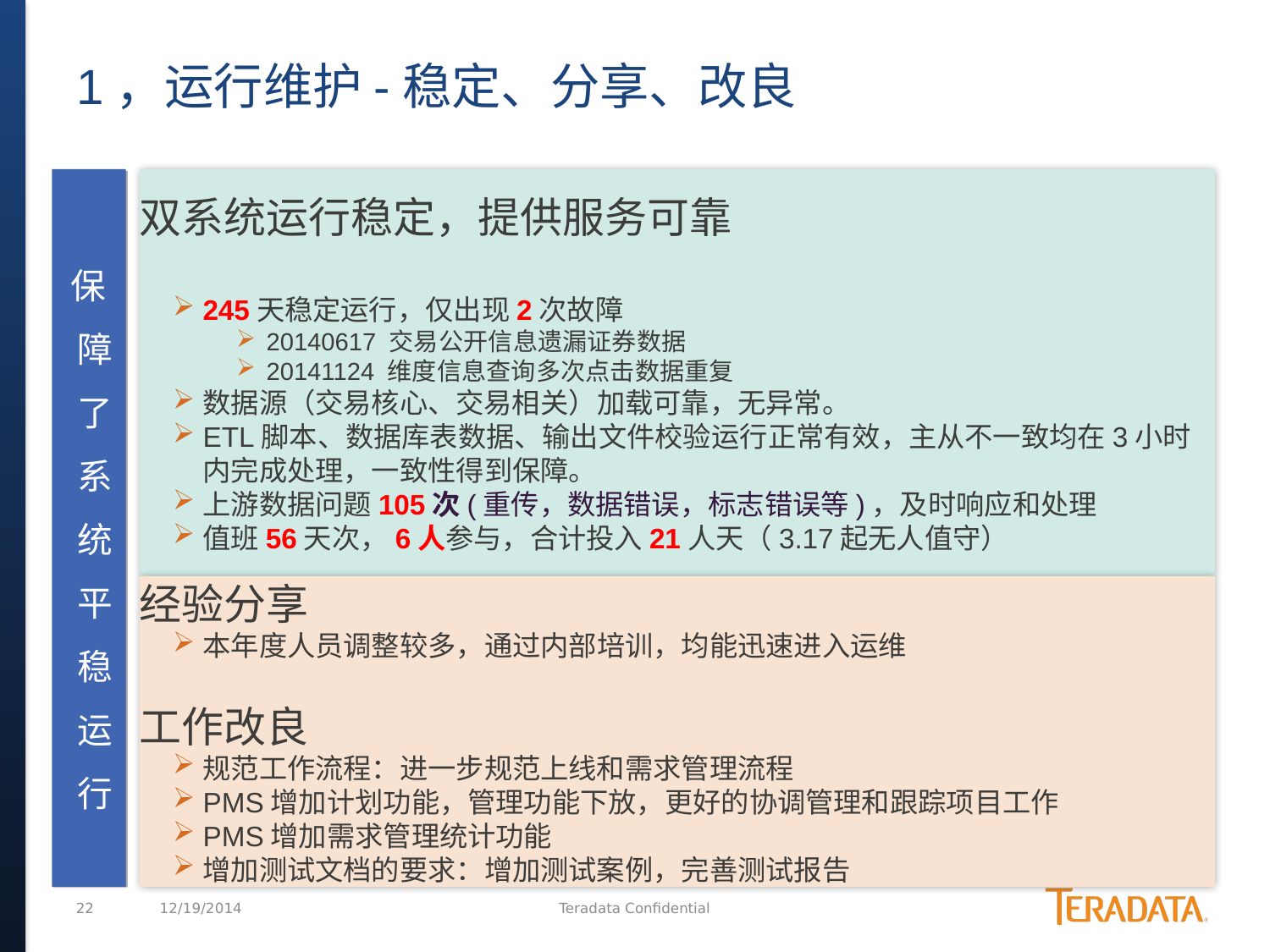

# 1，运行维护-稳定、分享、改良
保障了系统平稳运行
双系统运行稳定，提供服务可靠

245天稳定运行，仅出现2次故障
20140617 交易公开信息遗漏证券数据
20141124 维度信息查询多次点击数据重复
数据源（交易核心、交易相关）加载可靠，无异常。
ETL脚本、数据库表数据、输出文件校验运行正常有效，主从不一致均在3小时内完成处理，一致性得到保障。
上游数据问题105次(重传，数据错误，标志错误等)，及时响应和处理
值班56天次，6人参与，合计投入21人天（3.17起无人值守）
经验分享
本年度人员调整较多，通过内部培训，均能迅速进入运维

工作改良
规范工作流程：进一步规范上线和需求管理流程
PMS增加计划功能，管理功能下放，更好的协调管理和跟踪项目工作
PMS增加需求管理统计功能
增加测试文档的要求：增加测试案例，完善测试报告